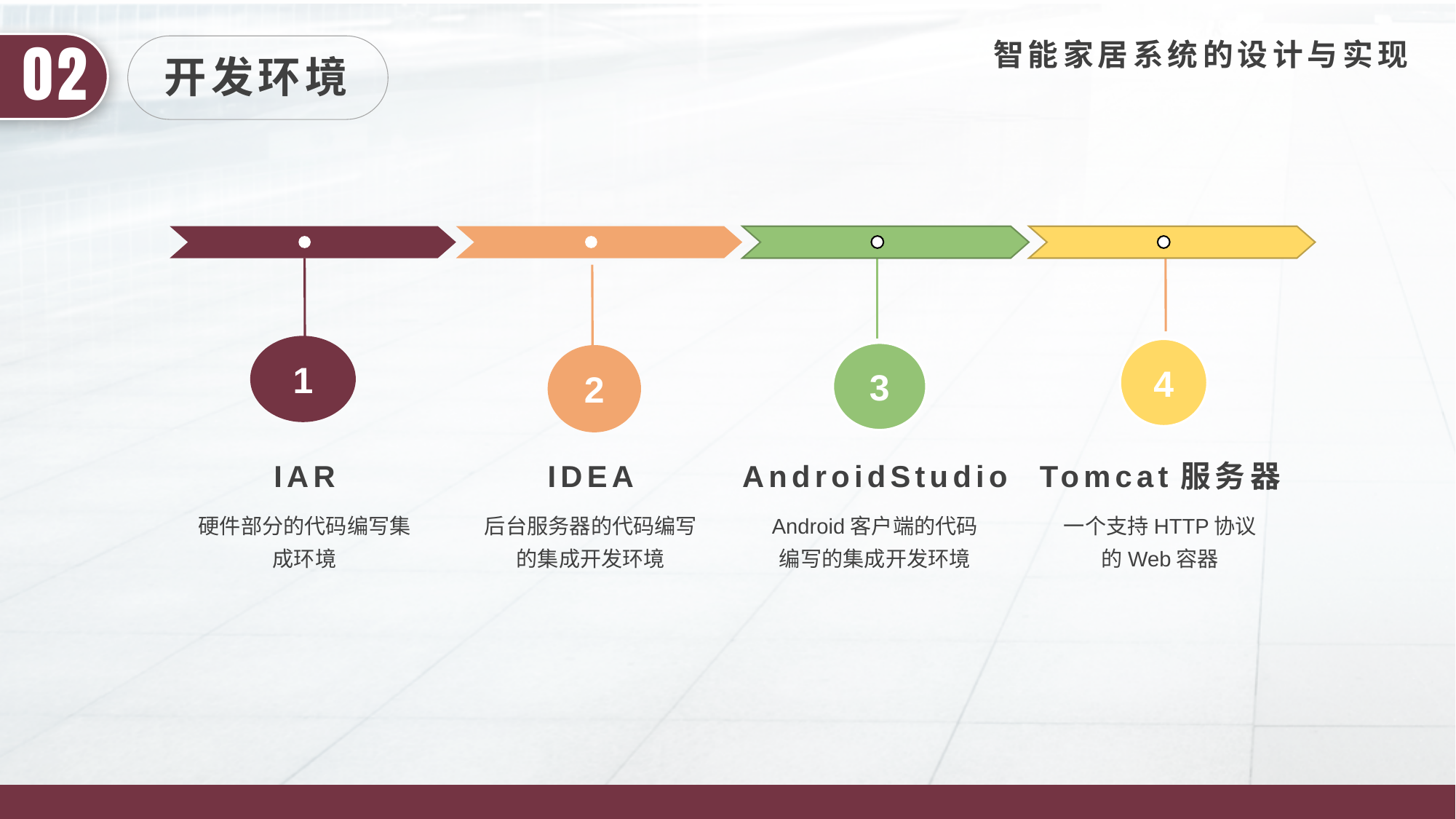

智能家居系统的设计与实现

02

开发环境

4
1
3
2
IAR
硬件部分的代码编写集成环境
IDEA
后台服务器的代码编写的集成开发环境
AndroidStudio
Android客户端的代码编写的集成开发环境
Tomcat服务器
一个支持HTTP协议的Web容器